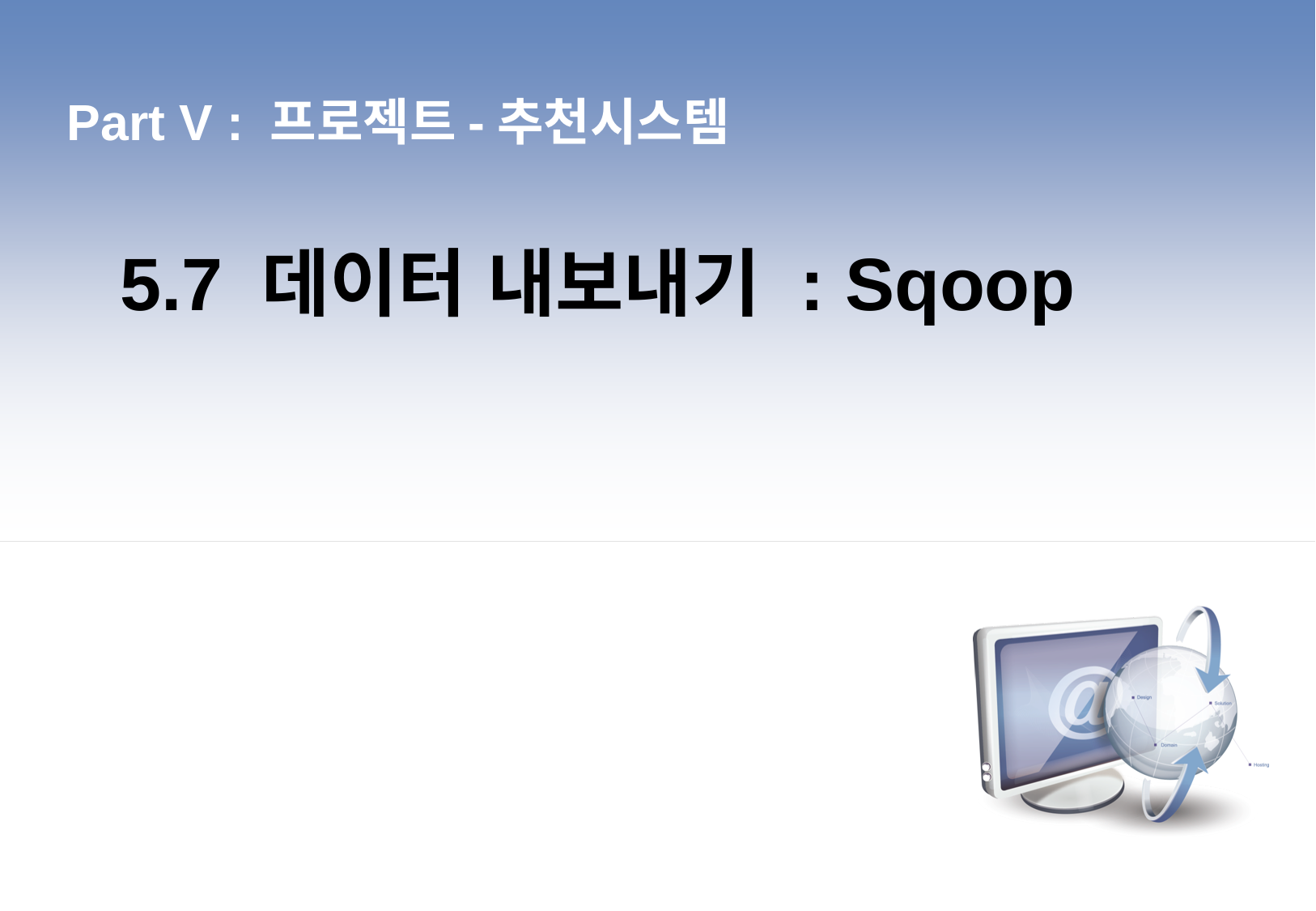

Part V : 프로젝트-추천시스템
5.7 데이터 내보내기 : Sqoop